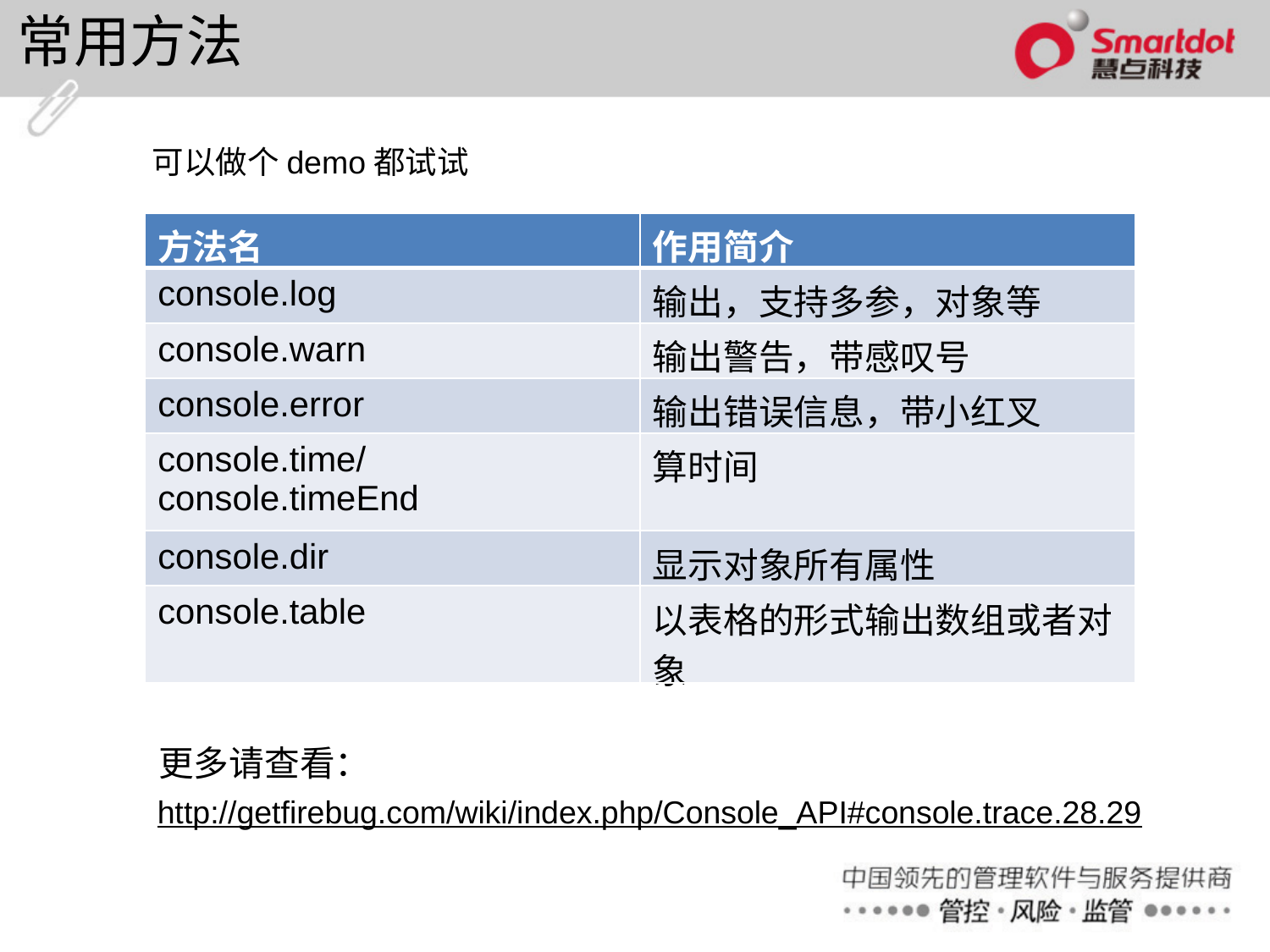

常用方法
可以做个demo都试试
| 方法名 | 作用简介 |
| --- | --- |
| console.log | 输出，支持多参，对象等 |
| console.warn | 输出警告，带感叹号 |
| console.error | 输出错误信息，带小红叉 |
| console.time/console.timeEnd | 算时间 |
| console.dir | 显示对象所有属性 |
| console.table | 以表格的形式输出数组或者对象 |
更多请查看：
http://getfirebug.com/wiki/index.php/Console_API#console.trace.28.29